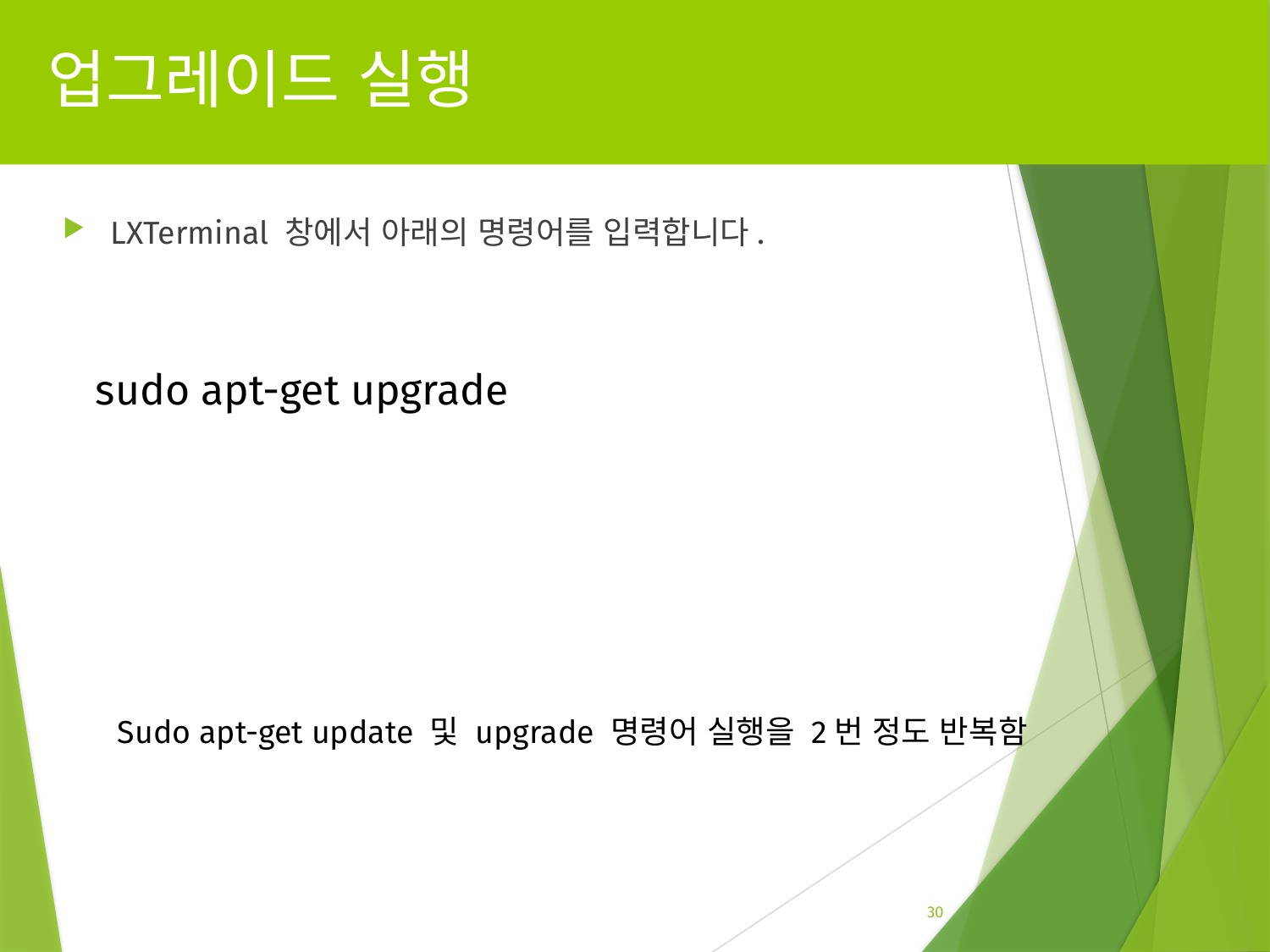

# 업그레이드 실행
LXTerminal 창에서 아래의 명령어를 입력합니다.
sudo apt-get upgrade
Sudo apt-get update 및 upgrade 명령어 실행을 2번 정도 반복함
30